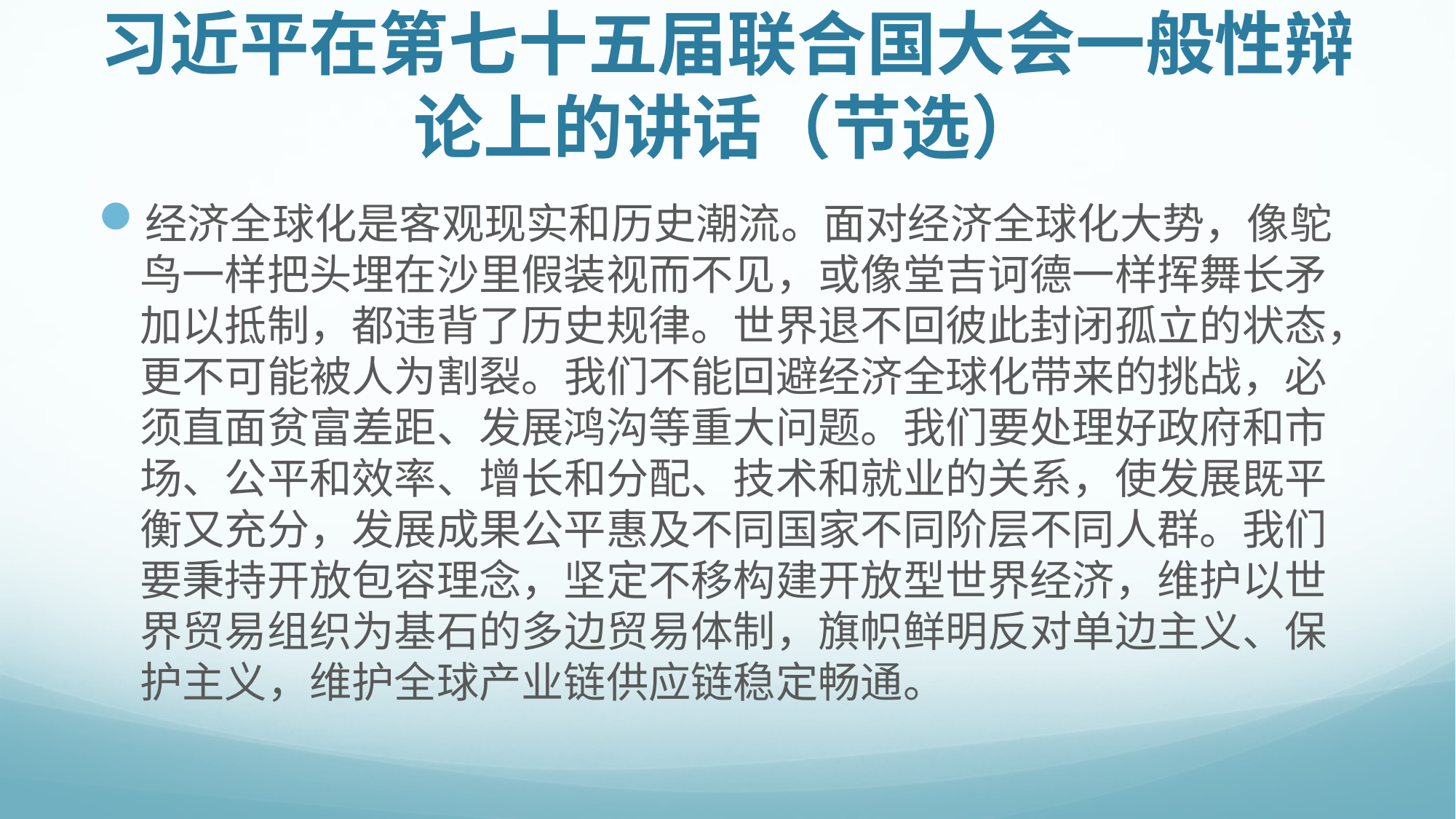

# 习近平在第七十五届联合国大会一般性辩论上的讲话（节选）
经济全球化是客观现实和历史潮流。面对经济全球化大势，像鸵鸟一样把头埋在沙里假装视而不见，或像堂吉诃德一样挥舞长矛加以抵制，都违背了历史规律。世界退不回彼此封闭孤立的状态，更不可能被人为割裂。我们不能回避经济全球化带来的挑战，必须直面贫富差距、发展鸿沟等重大问题。我们要处理好政府和市场、公平和效率、增长和分配、技术和就业的关系，使发展既平衡又充分，发展成果公平惠及不同国家不同阶层不同人群。我们要秉持开放包容理念，坚定不移构建开放型世界经济，维护以世界贸易组织为基石的多边贸易体制，旗帜鲜明反对单边主义、保护主义，维护全球产业链供应链稳定畅通。